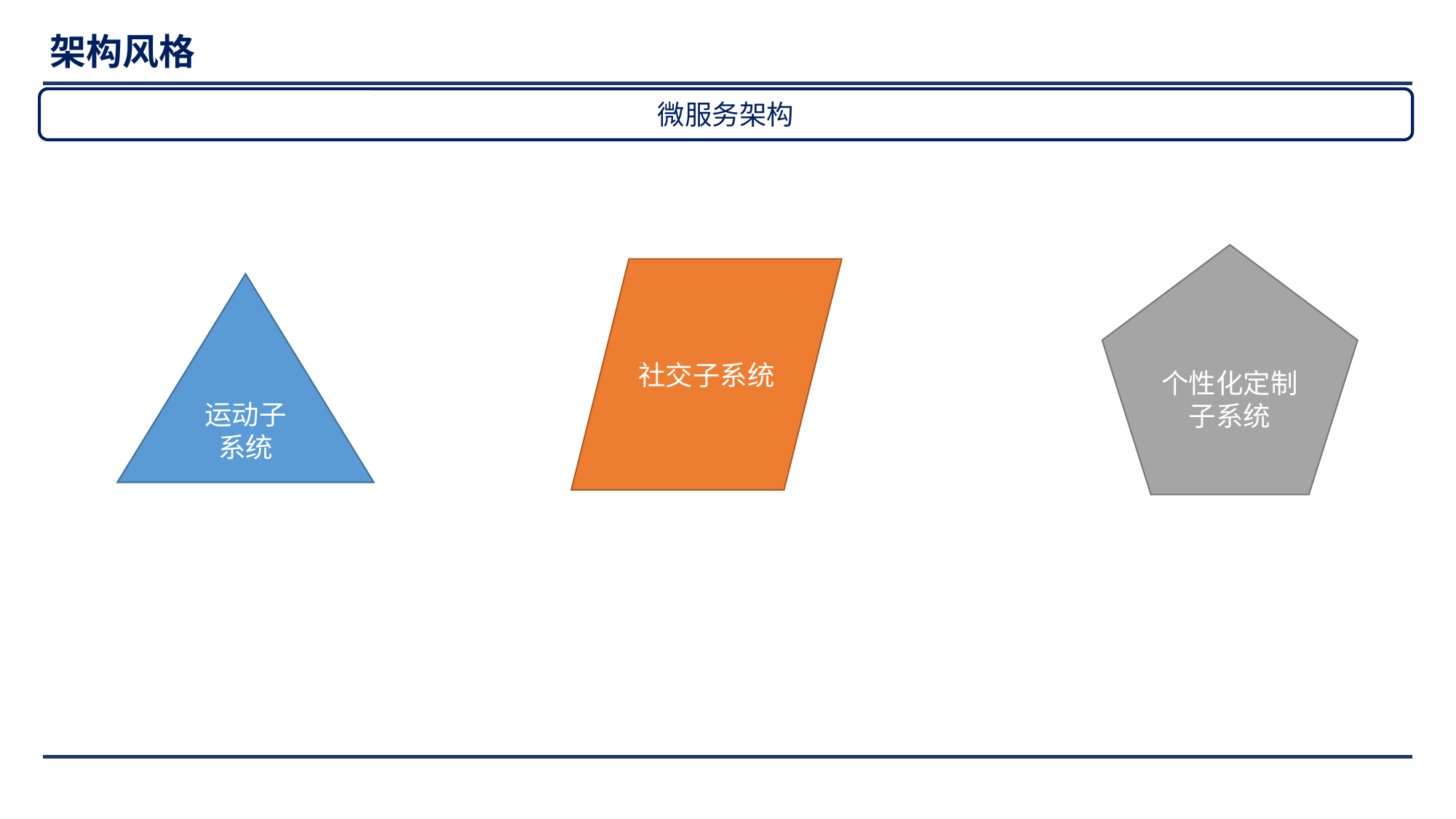

架构风格
微服务架构
主要架构风格
个性化定制子系统
社交子系统
运动子系统